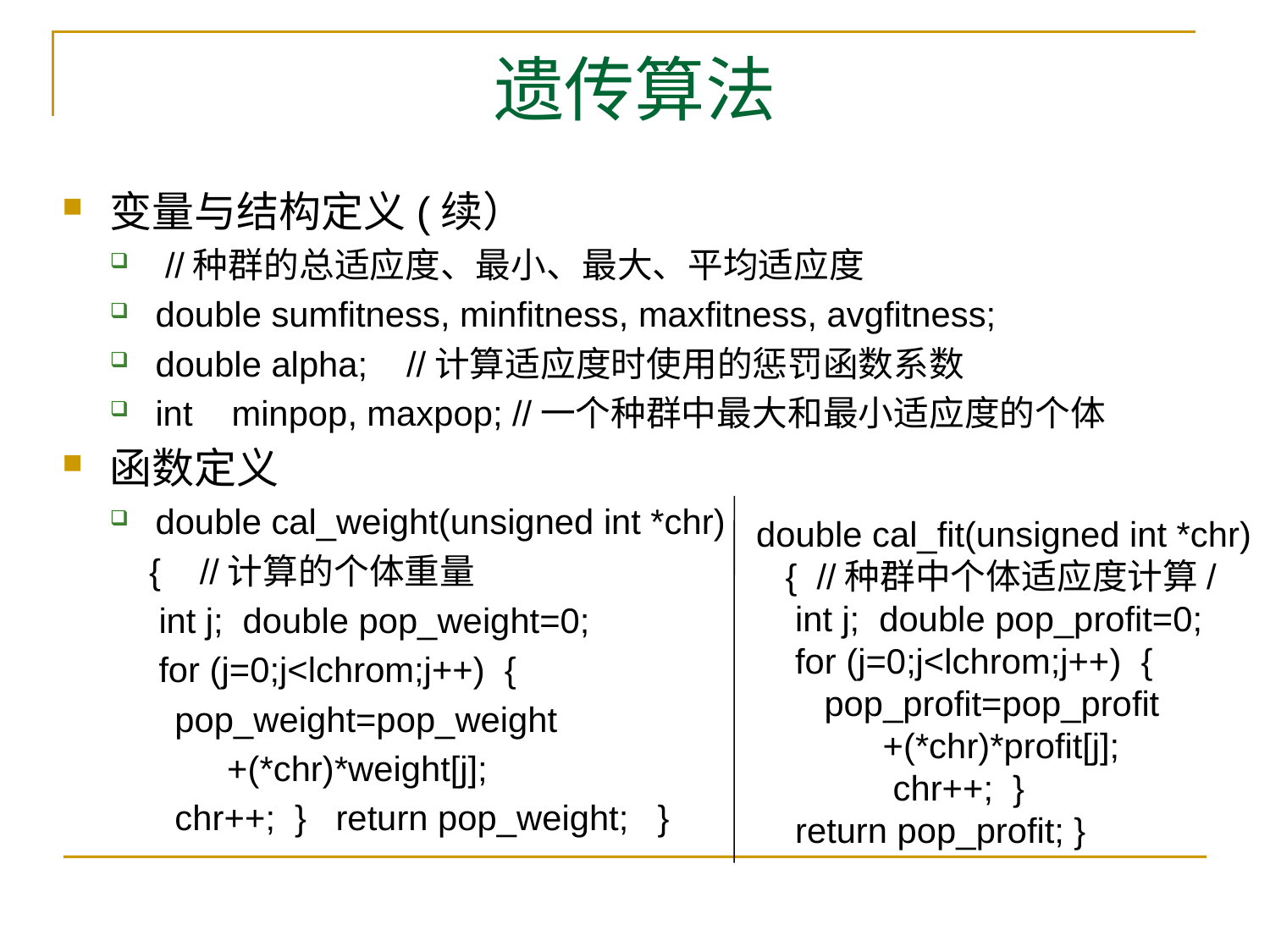

# 遗传算法
变量与结构定义(续）
 //种群的总适应度、最小、最大、平均适应度
double sumfitness, minfitness, maxfitness, avgfitness;
double alpha;    //计算适应度时使用的惩罚函数系数
int    minpop, maxpop; //一个种群中最大和最小适应度的个体
函数定义
double cal_weight(unsigned int *chr)
    {    //计算的个体重量
     int j;  double pop_weight=0;
     for (j=0;j<lchrom;j++)  {
	  pop_weight=pop_weight
            +(*chr)*weight[j];
	  chr++;  }   return pop_weight;   }
double cal_fit(unsigned int *chr)
   {  //种群中个体适应度计算/
    int j;  double pop_profit=0;
    for (j=0;j<lchrom;j++)  {
       pop_profit=pop_profit
             +(*chr)*profit[j];
	 chr++;  }
    return pop_profit; }